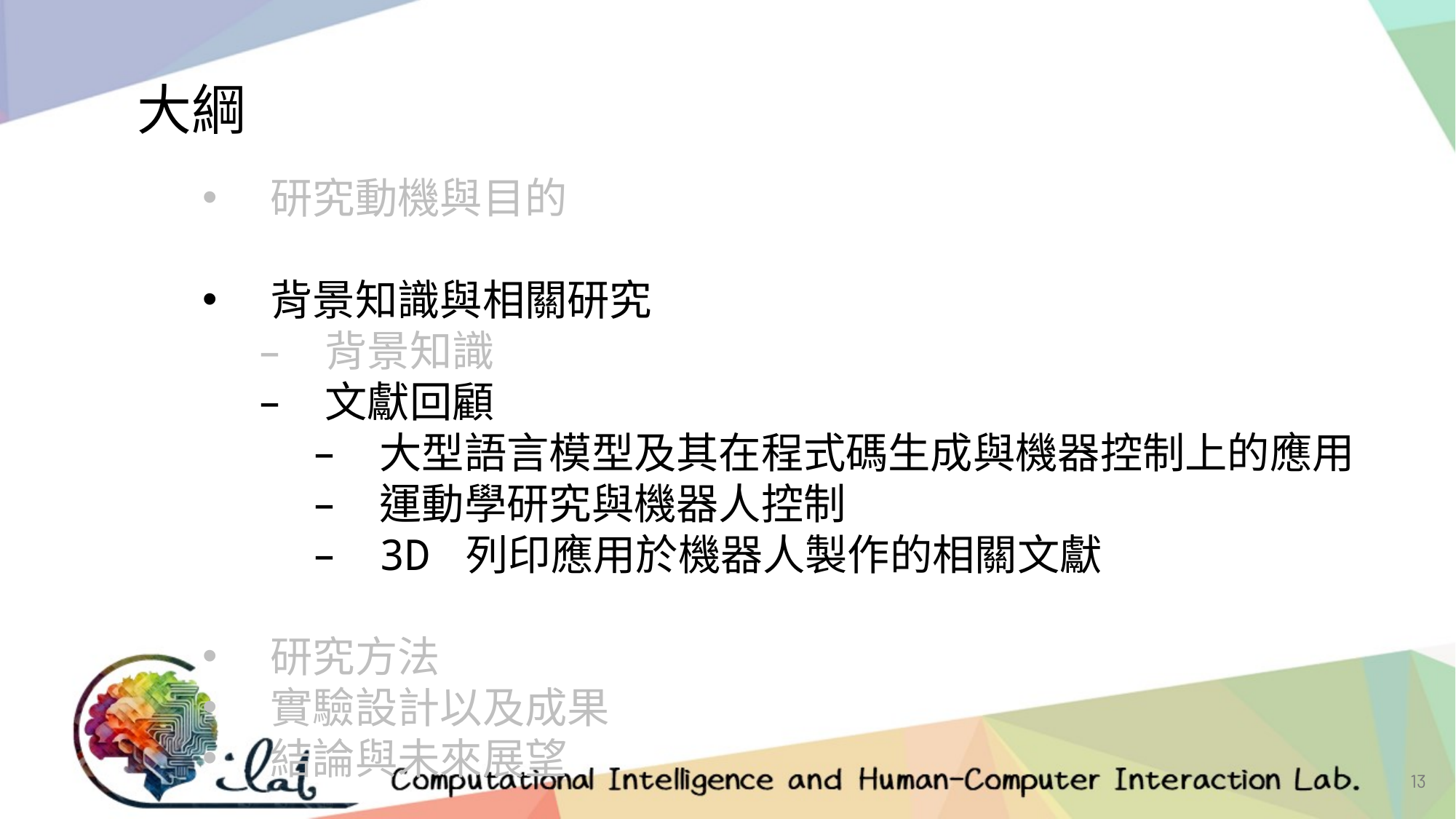

大綱
研究動機與目的

背景知識與相關研究
背景知識
文獻回顧
大型語言模型及其在程式碼生成與機器控制上的應用
運動學研究與機器人控制
3D 列印應用於機器人製作的相關文獻

研究方法
實驗設計以及成果
結論與未來展望
13